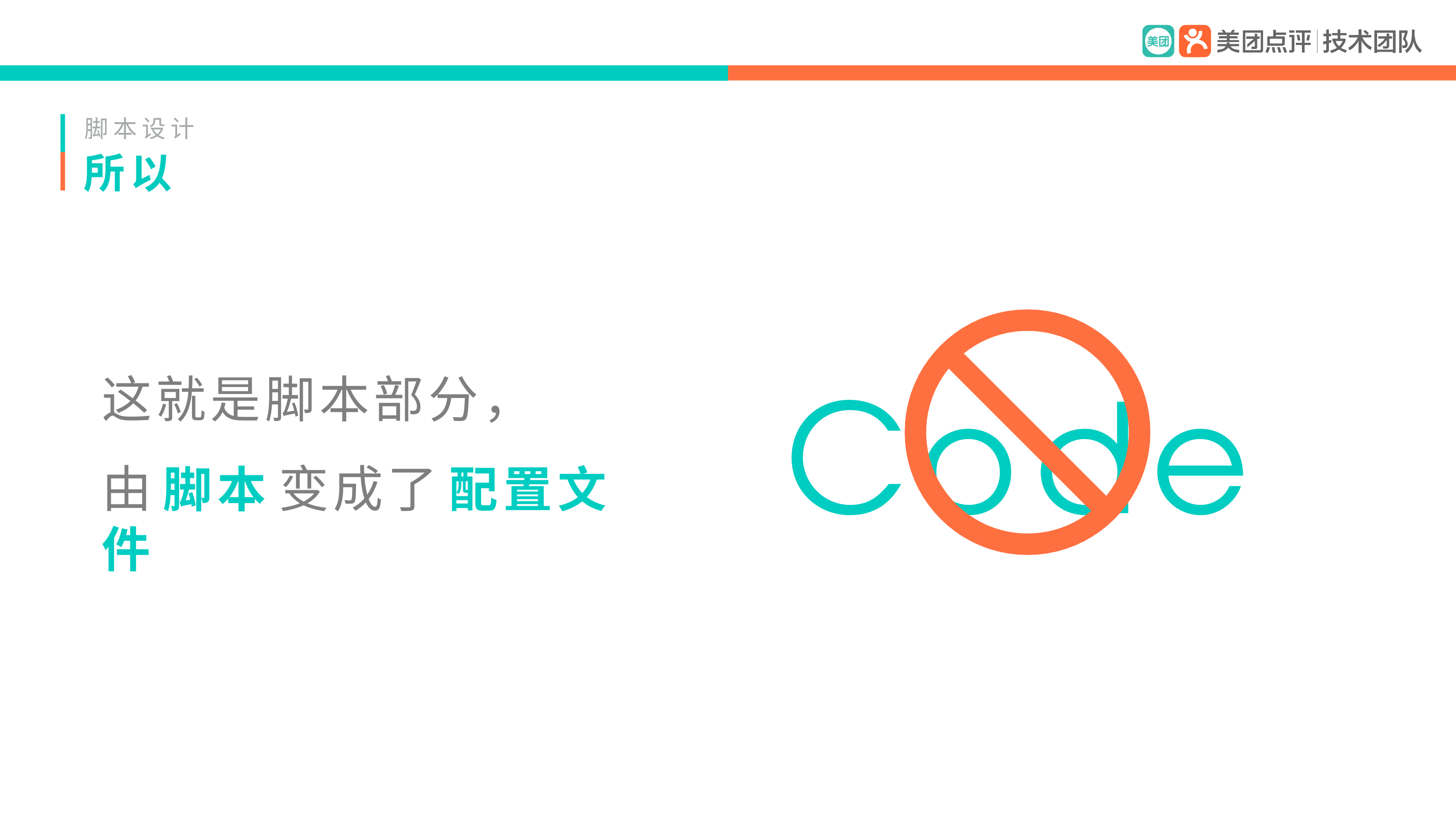

脚本设计
所以

Code
这就是脚本部分，
由 脚本 变成了 配置文件